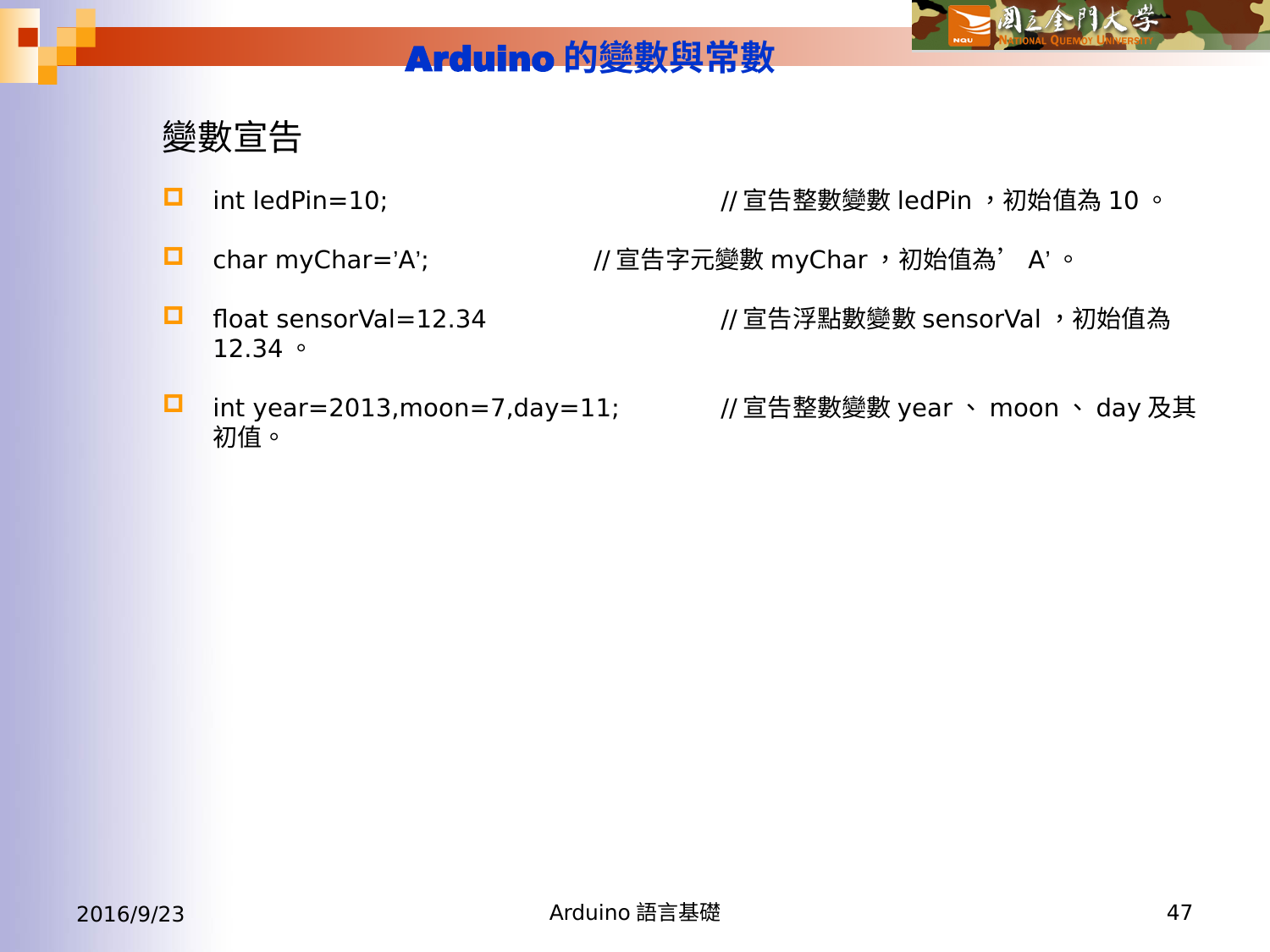

Arduino的變數與常數
變數宣告
int ledPin=10;			//宣告整數變數ledPin，初始值為10。

char myChar=’A’;		//宣告字元變數myChar，初始值為’A’。

float sensorVal=12.34		//宣告浮點數變數sensorVal，初始值為12.34。

int year=2013,moon=7,day=11;	//宣告整數變數year、moon、day及其初值。
2016/9/23
Arduino語言基礎
47